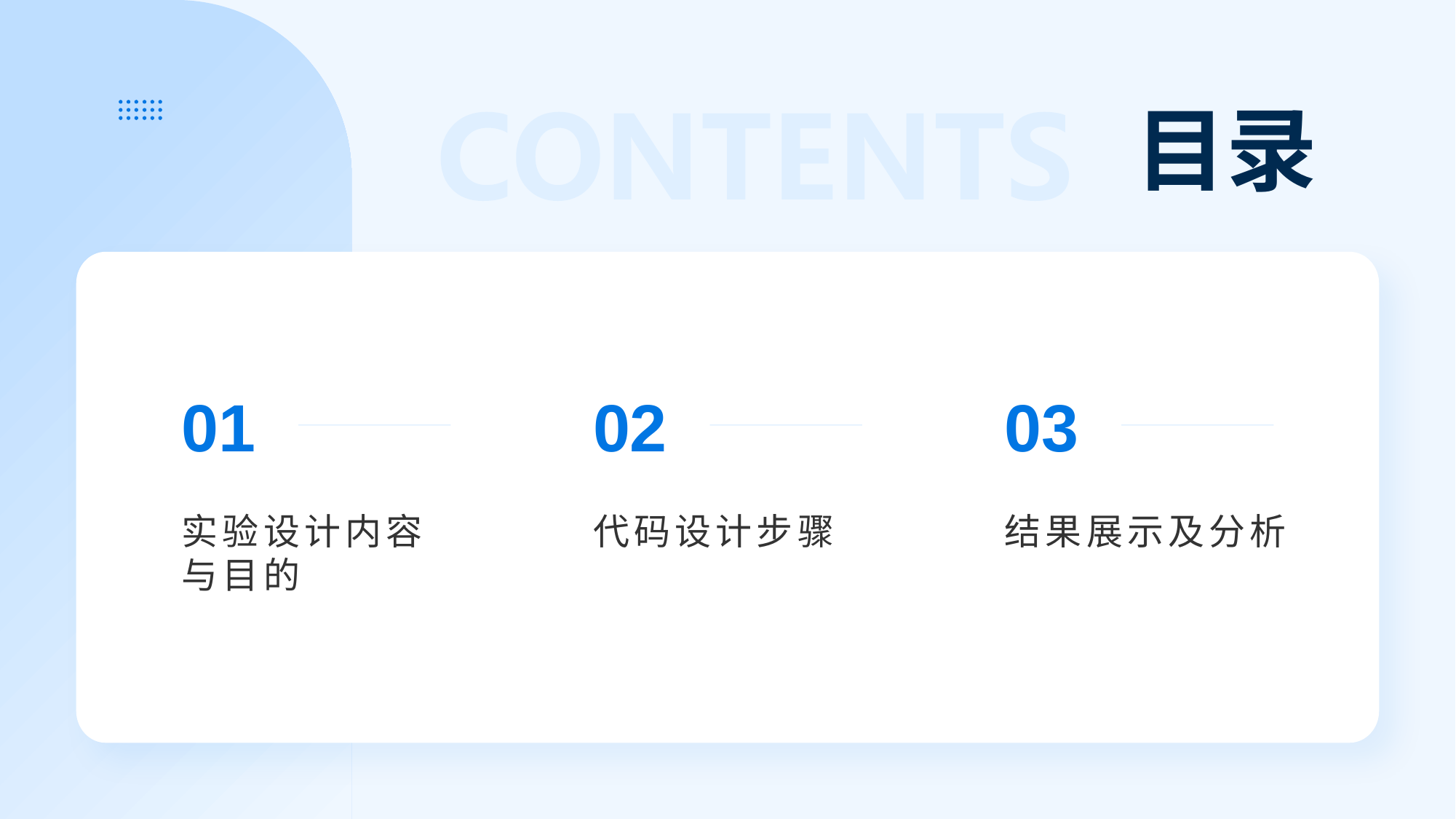

# 目录

01
02
03
实验设计内容与目的
结果展示及分析
代码设计步骤